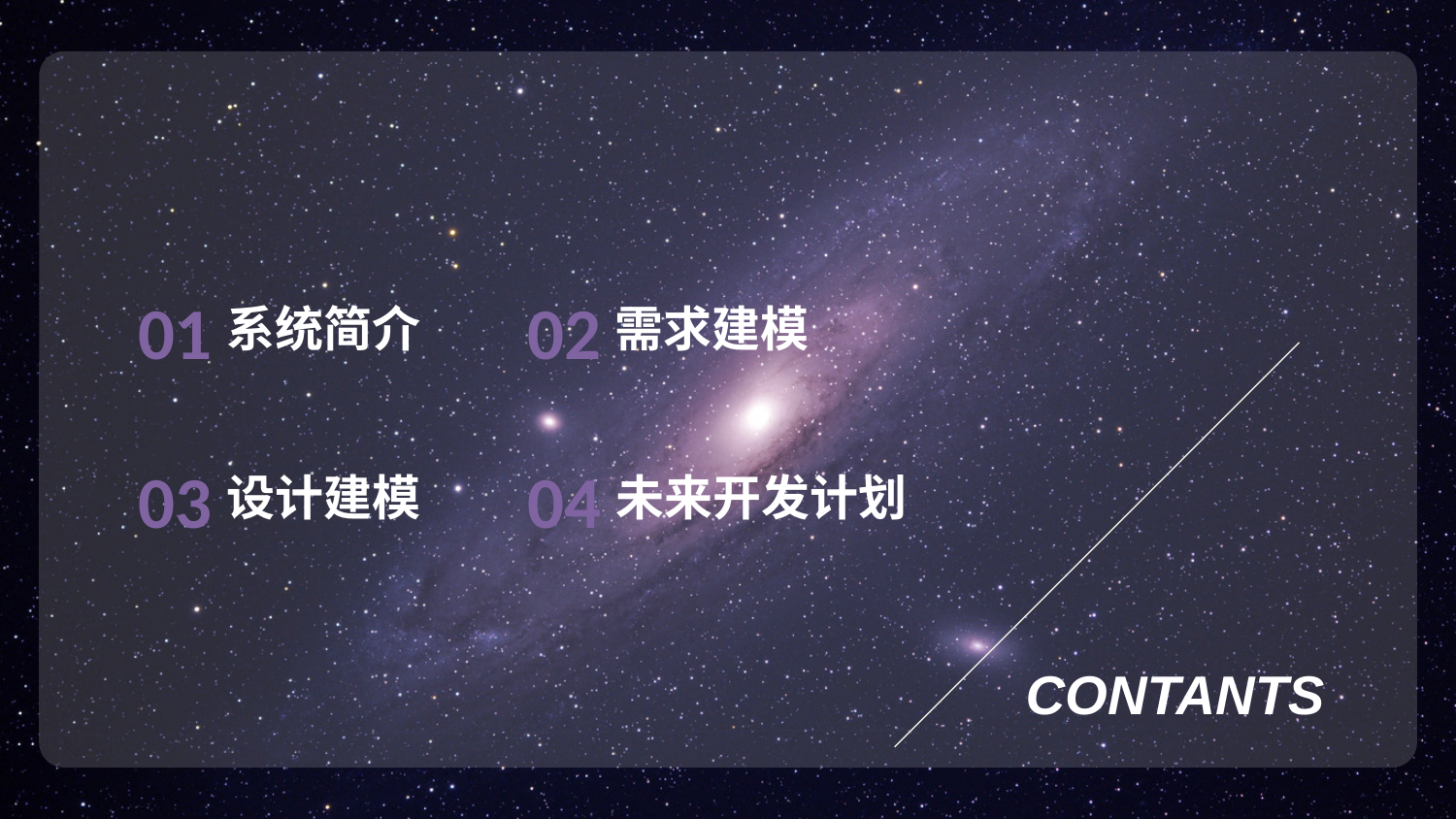

01
02
需求建模
系统简介
03
04
设计建模
未来开发计划
CONTANTS